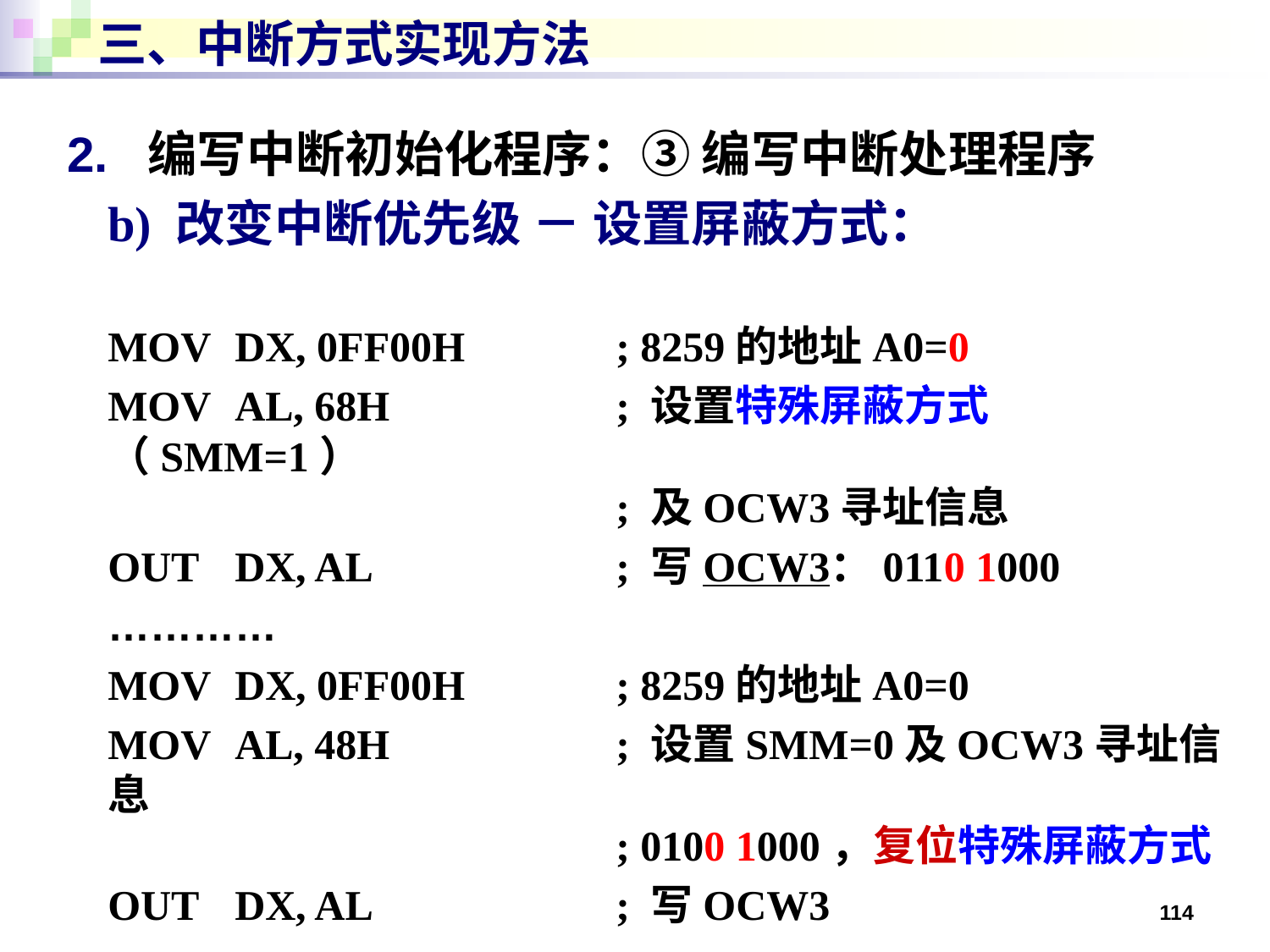

# 三、中断方式实现方法
2.  编写中断初始化程序：③ 编写中断处理程序
b) 改变中断优先级 － 设置屏蔽方式：

MOV	DX, 0FF00H		; 8259的地址A0=0
MOV	AL, 68H		; 设置特殊屏蔽方式（SMM=1）
				; 及OCW3寻址信息
OUT	DX, AL		; 写OCW3：0110 1000
…………
MOV	DX, 0FF00H		; 8259的地址A0=0
MOV	AL, 48H		; 设置SMM=0及OCW3寻址信息
				; 0100 1000，复位特殊屏蔽方式
OUT	DX, AL		; 写OCW3
114